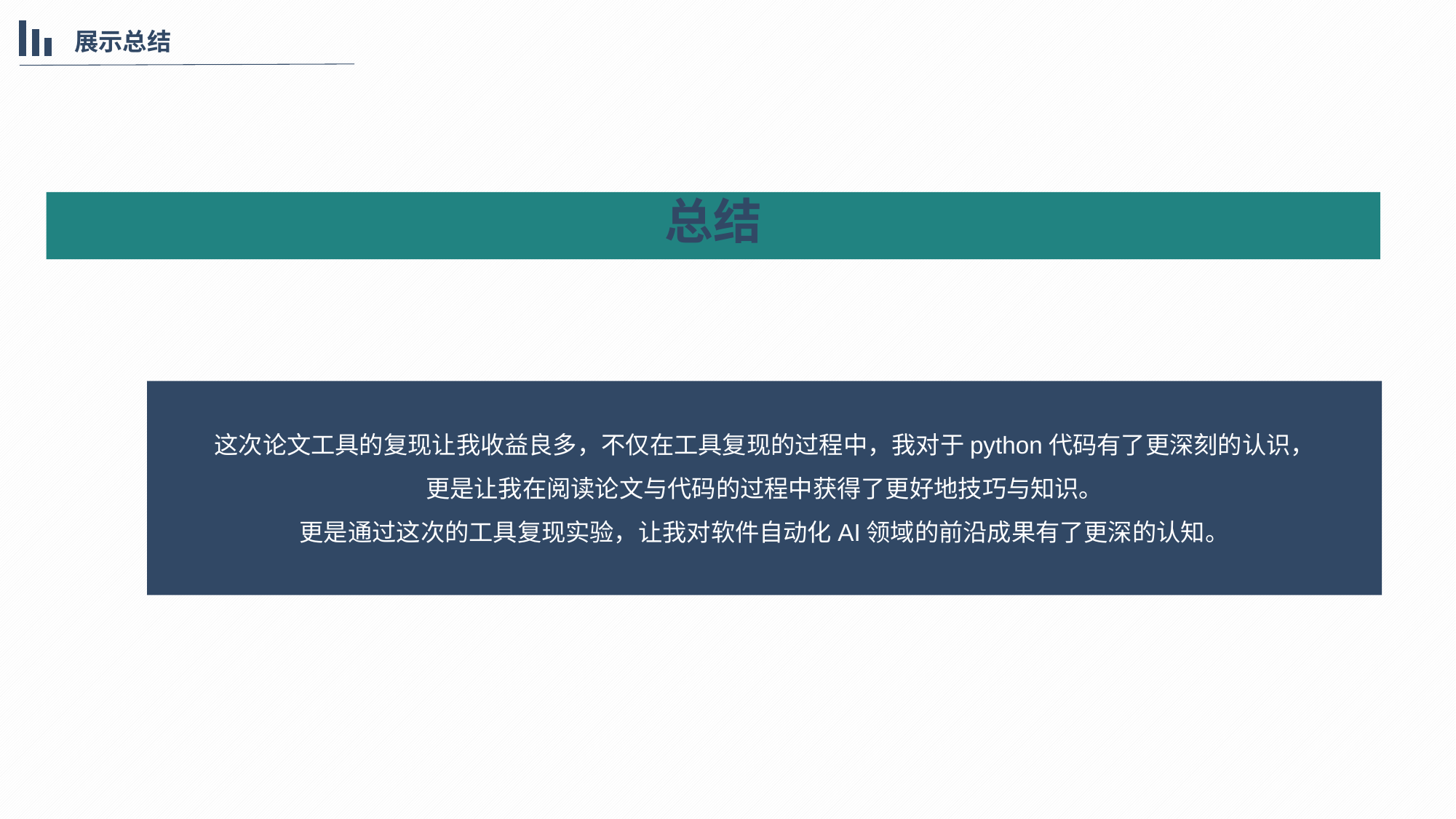

展示总结

# 总结

这次论文工具的复现让我收益良多，不仅在工具复现的过程中，我对于python代码有了更深刻的认识，
更是让我在阅读论文与代码的过程中获得了更好地技巧与知识。
更是通过这次的工具复现实验，让我对软件自动化AI领域的前沿成果有了更深的认知。